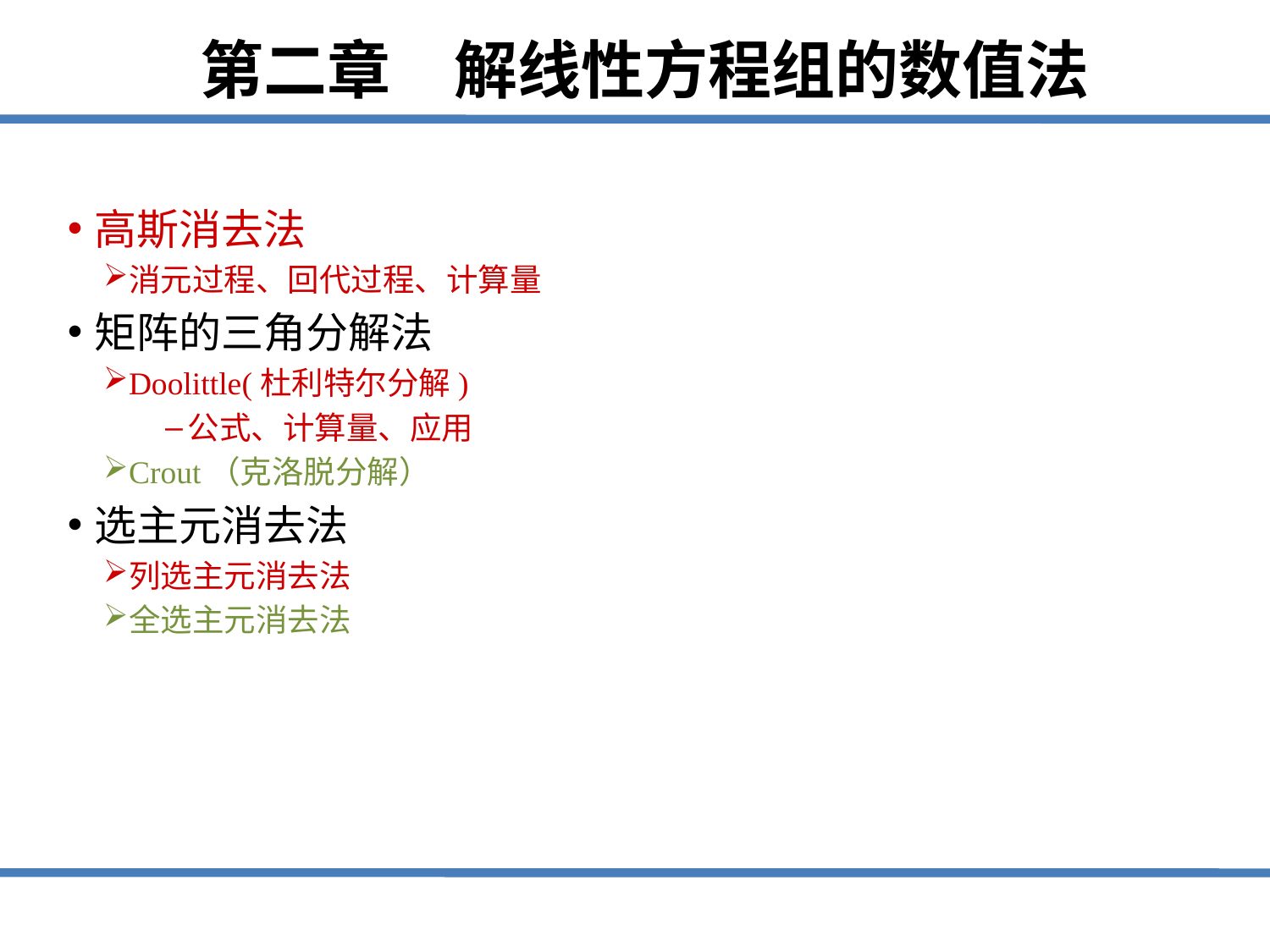

# 第二章　解线性方程组的数值法
高斯消去法
消元过程、回代过程、计算量
矩阵的三角分解法
Doolittle(杜利特尔分解)
公式、计算量、应用
Crout（克洛脱分解）
选主元消去法
列选主元消去法
全选主元消去法